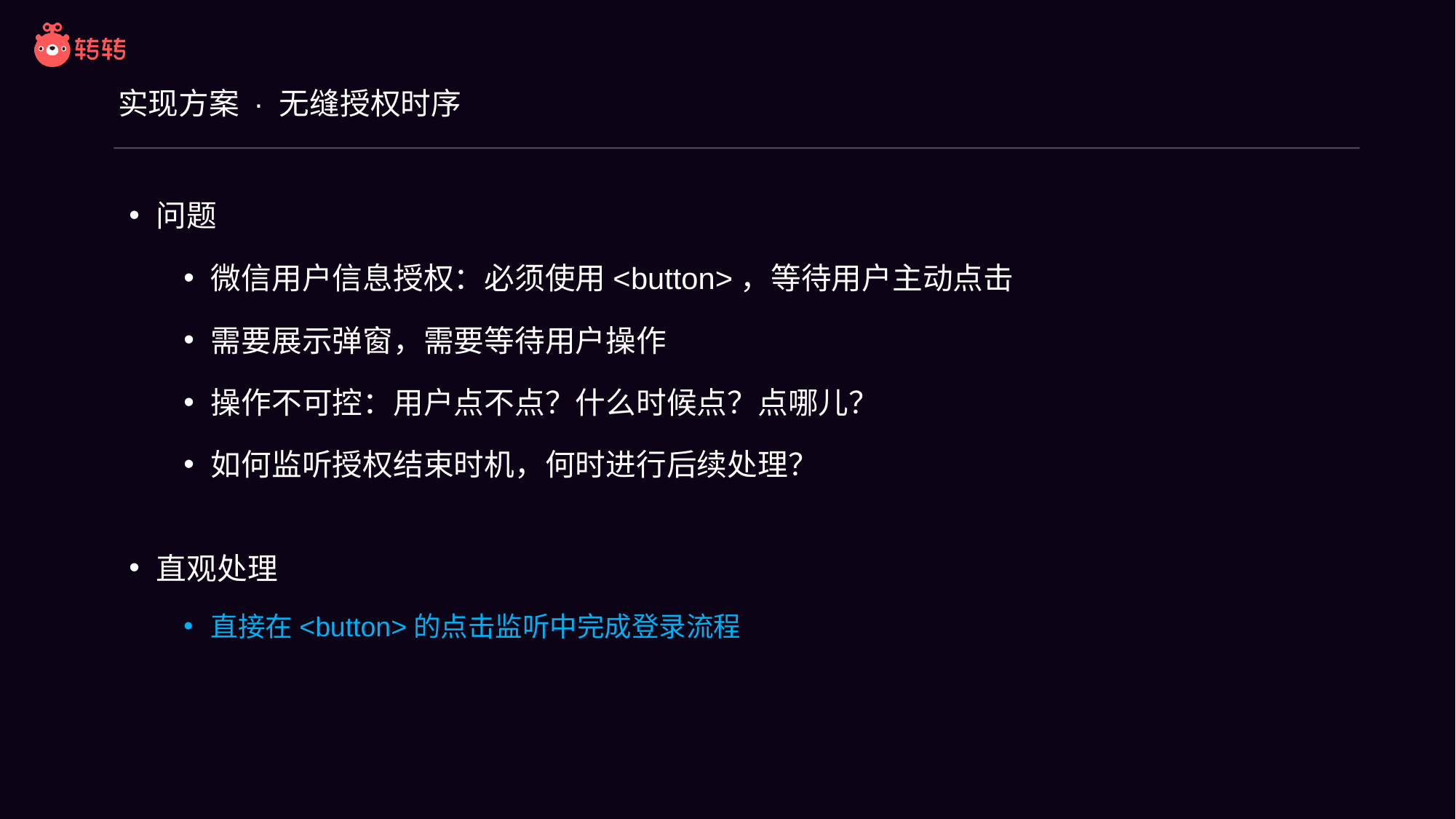

# 实现方案 · 无缝授权时序
问题
微信用户信息授权：必须使用<button>，等待用户主动点击
需要展示弹窗，需要等待用户操作
操作不可控：用户点不点？什么时候点？点哪儿？
如何监听授权结束时机，何时进行后续处理？

直观处理
直接在<button>的点击监听中完成登录流程